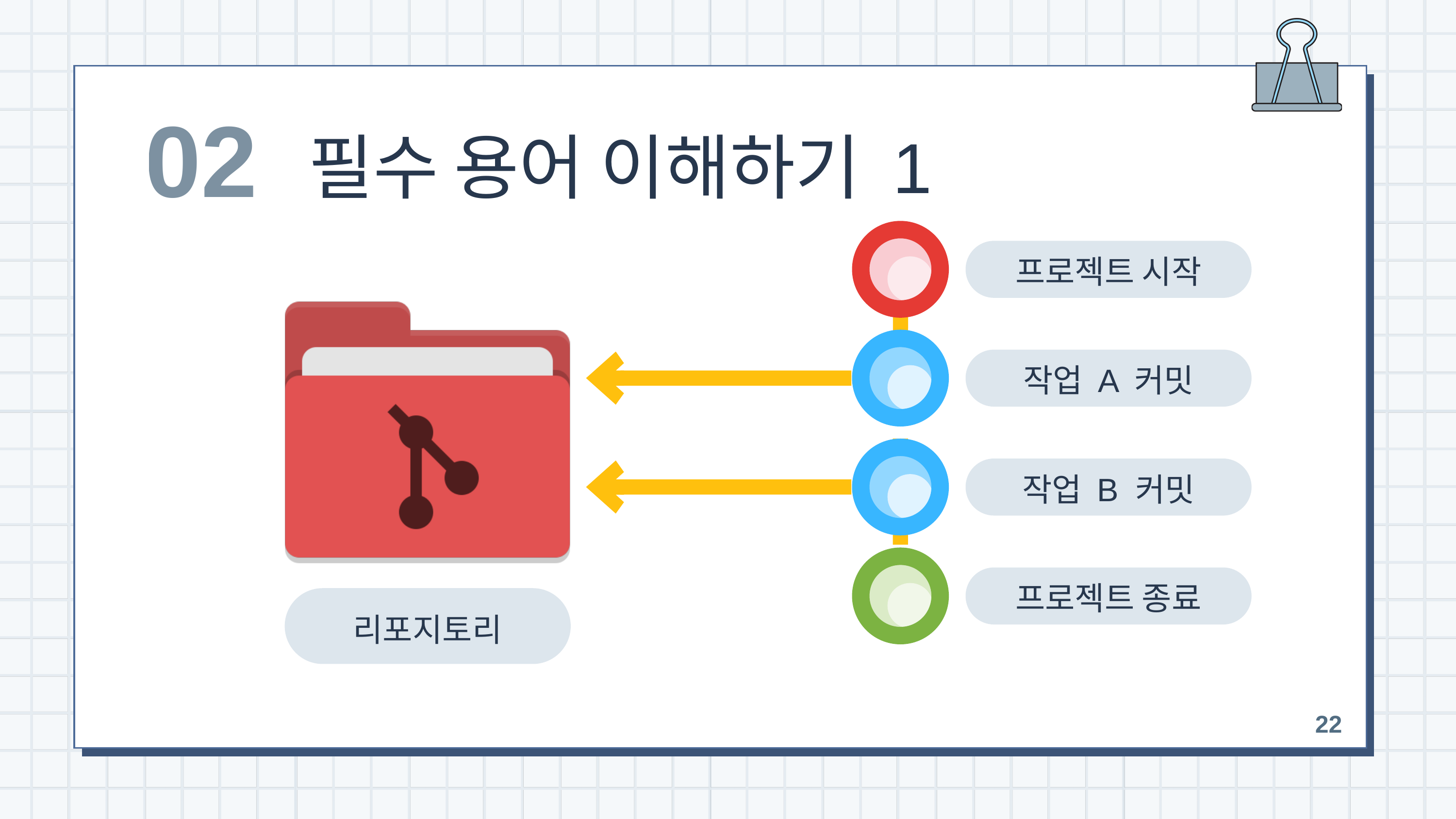

02
필수 용어 이해하기 1

프로젝트 시작

작업 A 커밋

작업 B 커밋

프로젝트 종료

리포지토리
22